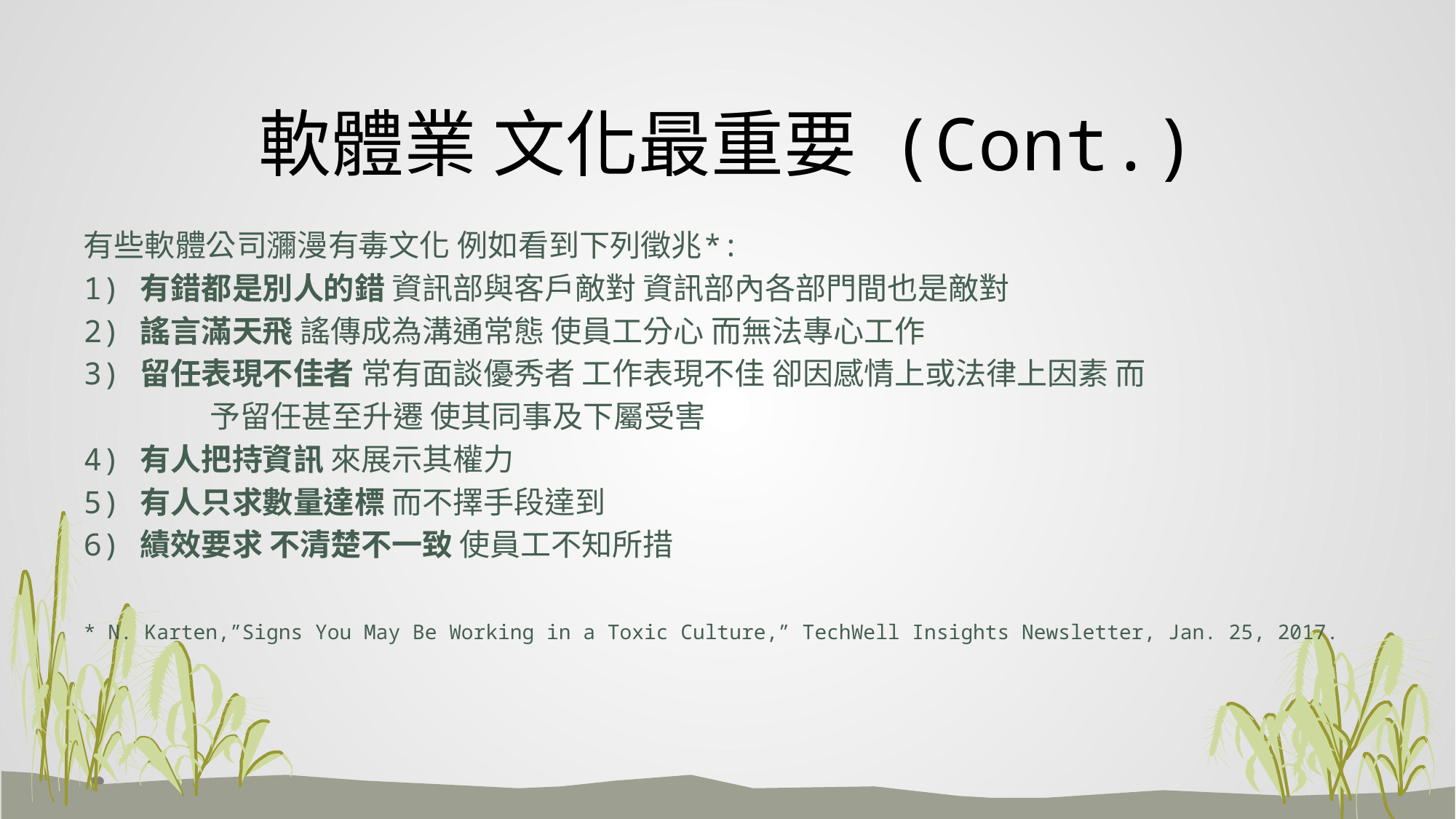

# 軟體業 文化最重要 (Cont.)
有些軟體公司瀰漫有毒文化 例如看到下列徵兆*:
1) 有錯都是別人的錯 資訊部與客戶敵對 資訊部內各部門間也是敵對
2) 謠言滿天飛 謠傳成為溝通常態 使員工分心 而無法專心工作
3) 留任表現不佳者 常有面談優秀者 工作表現不佳 卻因感情上或法律上因素 而
                  予留任甚至升遷 使其同事及下屬受害
4) 有人把持資訊 來展示其權力
5) 有人只求數量達標 而不擇手段達到
6) 績效要求 不清楚不一致 使員工不知所措

* N. Karten,”Signs You May Be Working in a Toxic Culture,” TechWell Insights Newsletter, Jan. 25, 2017.